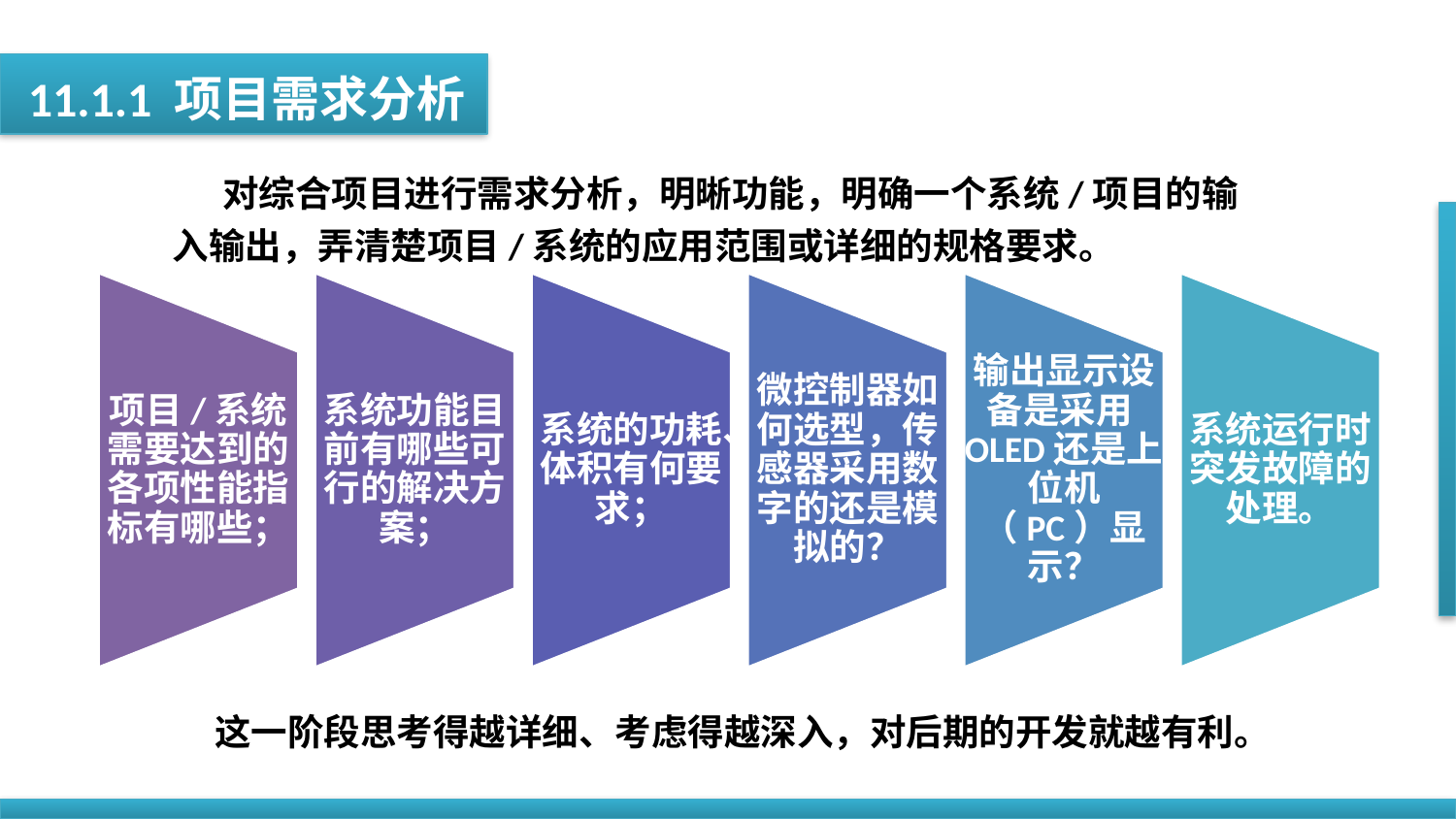

11.1.1 项目需求分析
     对综合项目进行需求分析，明晰功能，明确一个系统/项目的输入输出，弄清楚项目/系统的应用范围或详细的规格要求。
项目/系统需要达到的各项性能指标有哪些；
系统功能目前有哪些可行的解决方案；
系统的功耗、体积有何要求；
微控制器如何选型，传感器采用数字的还是模拟的？
输出显示设备是采用OLED还是上位机（PC）显示？
系统运行时突发故障的处理。
这一阶段思考得越详细、考虑得越深入，对后期的开发就越有利。